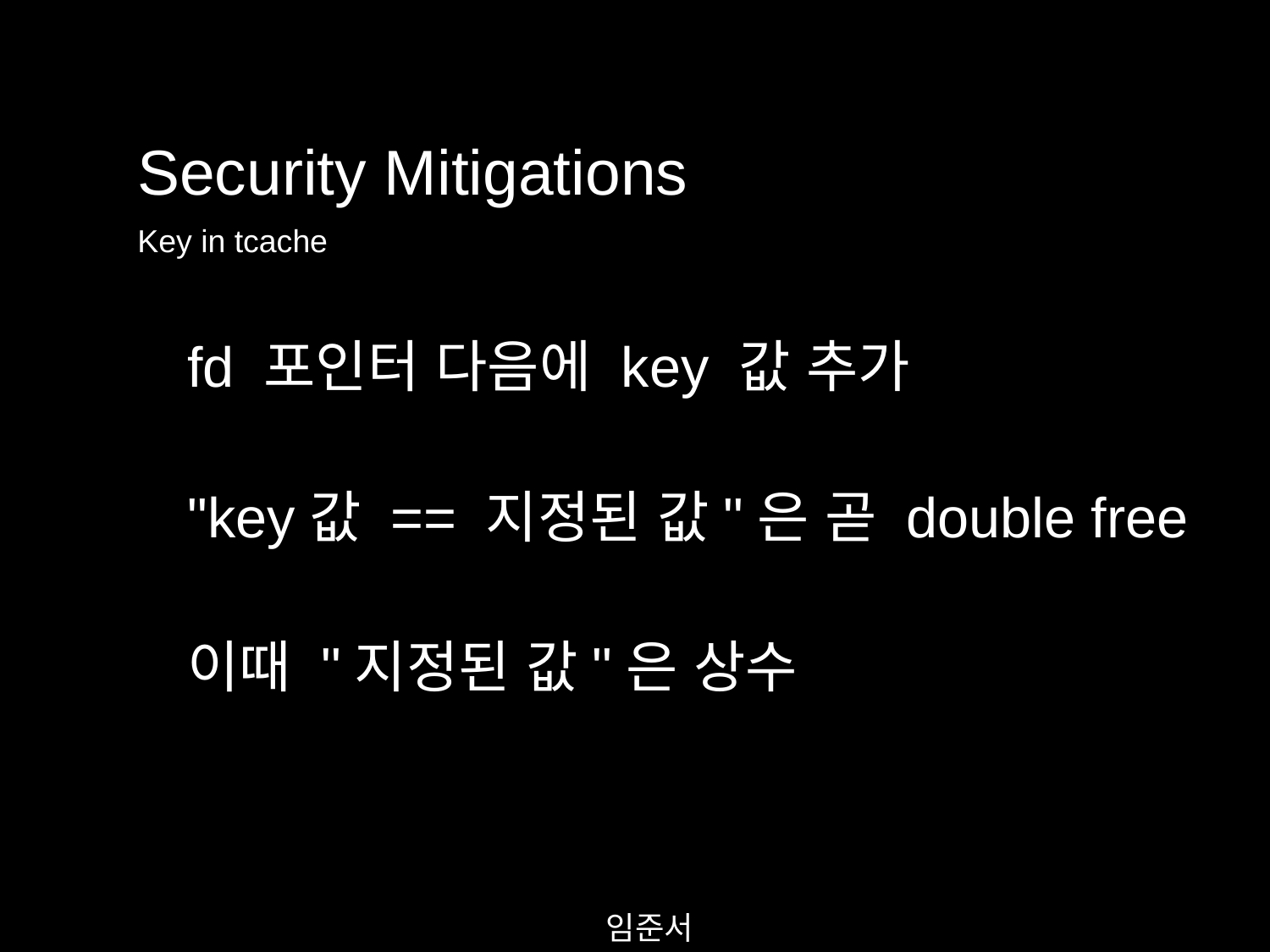

Security Mitigations
Key in tcache
fd 포인터 다음에 key 값 추가
"key값 == 지정된 값"은 곧 double free
이때 "지정된 값"은 상수

임준서